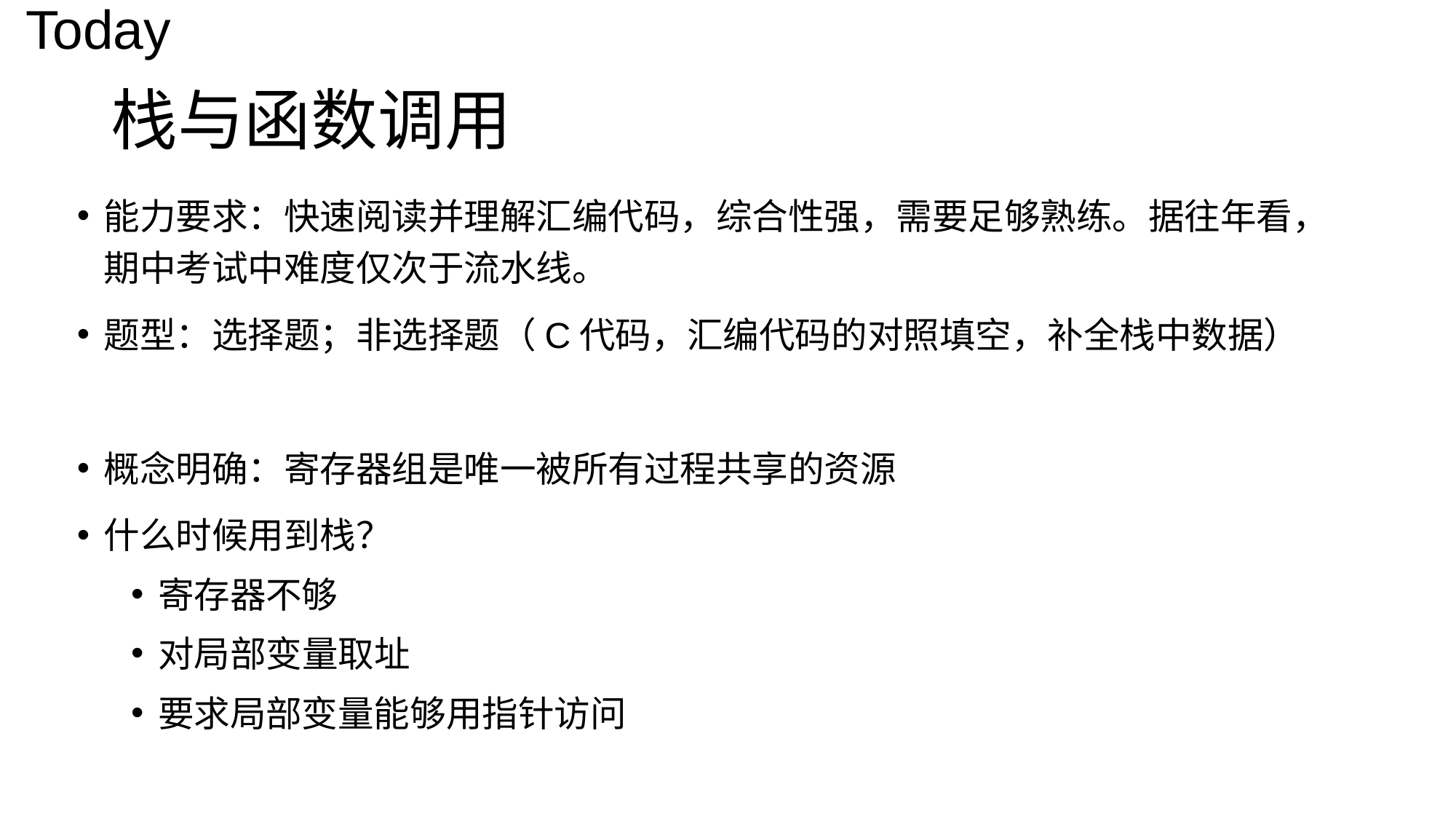

Today
# 栈与函数调用
能力要求：快速阅读并理解汇编代码，综合性强，需要足够熟练。据往年看，期中考试中难度仅次于流水线。
题型：选择题；非选择题（C代码，汇编代码的对照填空，补全栈中数据）

概念明确：寄存器组是唯一被所有过程共享的资源
什么时候用到栈？
寄存器不够
对局部变量取址
要求局部变量能够用指针访问